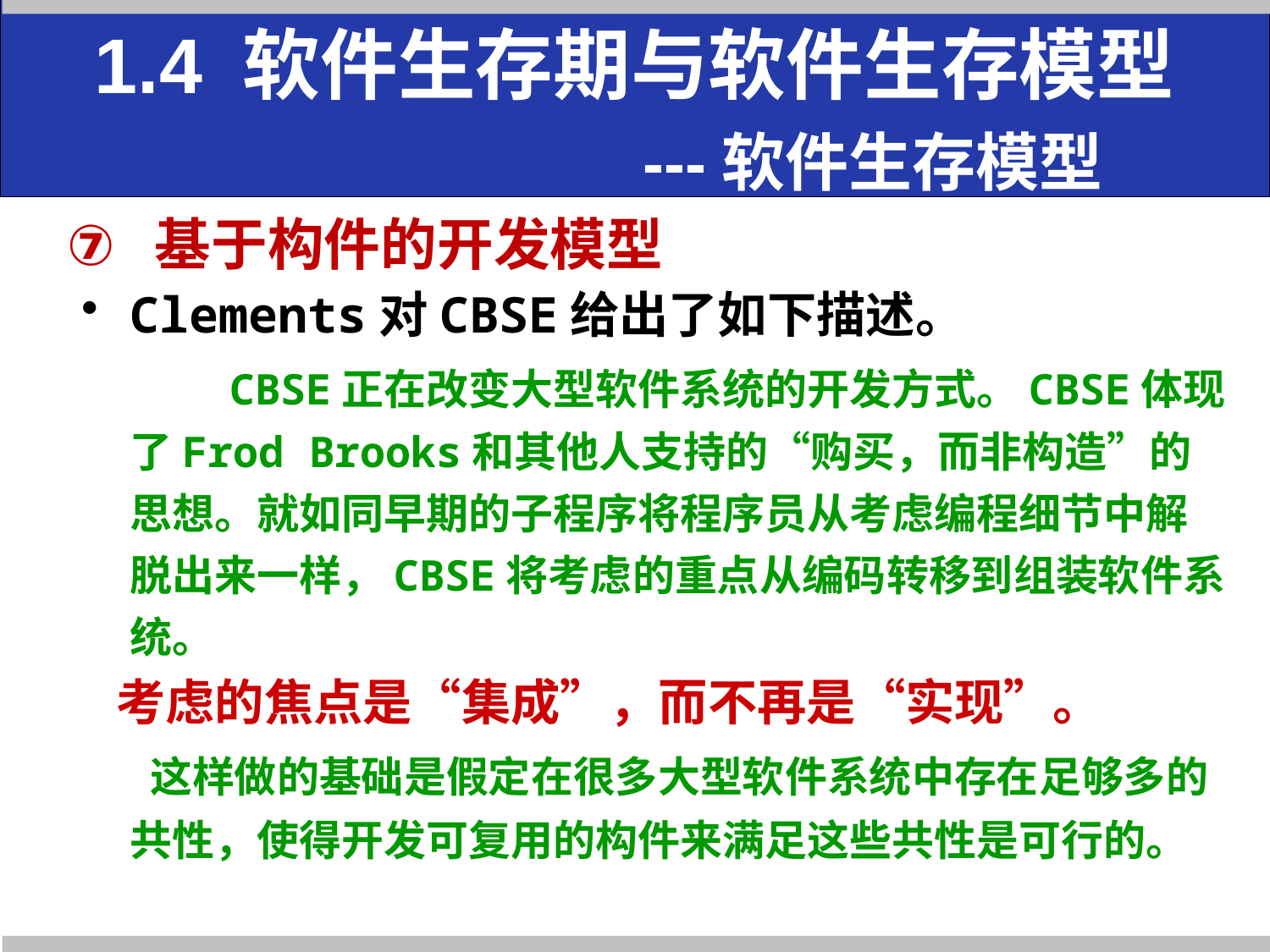

# 1.4 软件生存期与软件生存模型 ---软件生存模型
基于构件的开发模型
Clements对CBSE给出了如下描述。
     CBSE正在改变大型软件系统的开发方式。CBSE体现了Frod Brooks和其他人支持的“购买，而非构造”的思想。就如同早期的子程序将程序员从考虑编程细节中解脱出来一样，CBSE将考虑的重点从编码转移到组装软件系统。
  考虑的焦点是“集成”，而不再是“实现”。
     这样做的基础是假定在很多大型软件系统中存在足够多的共性，使得开发可复用的构件来满足这些共性是可行的。
87